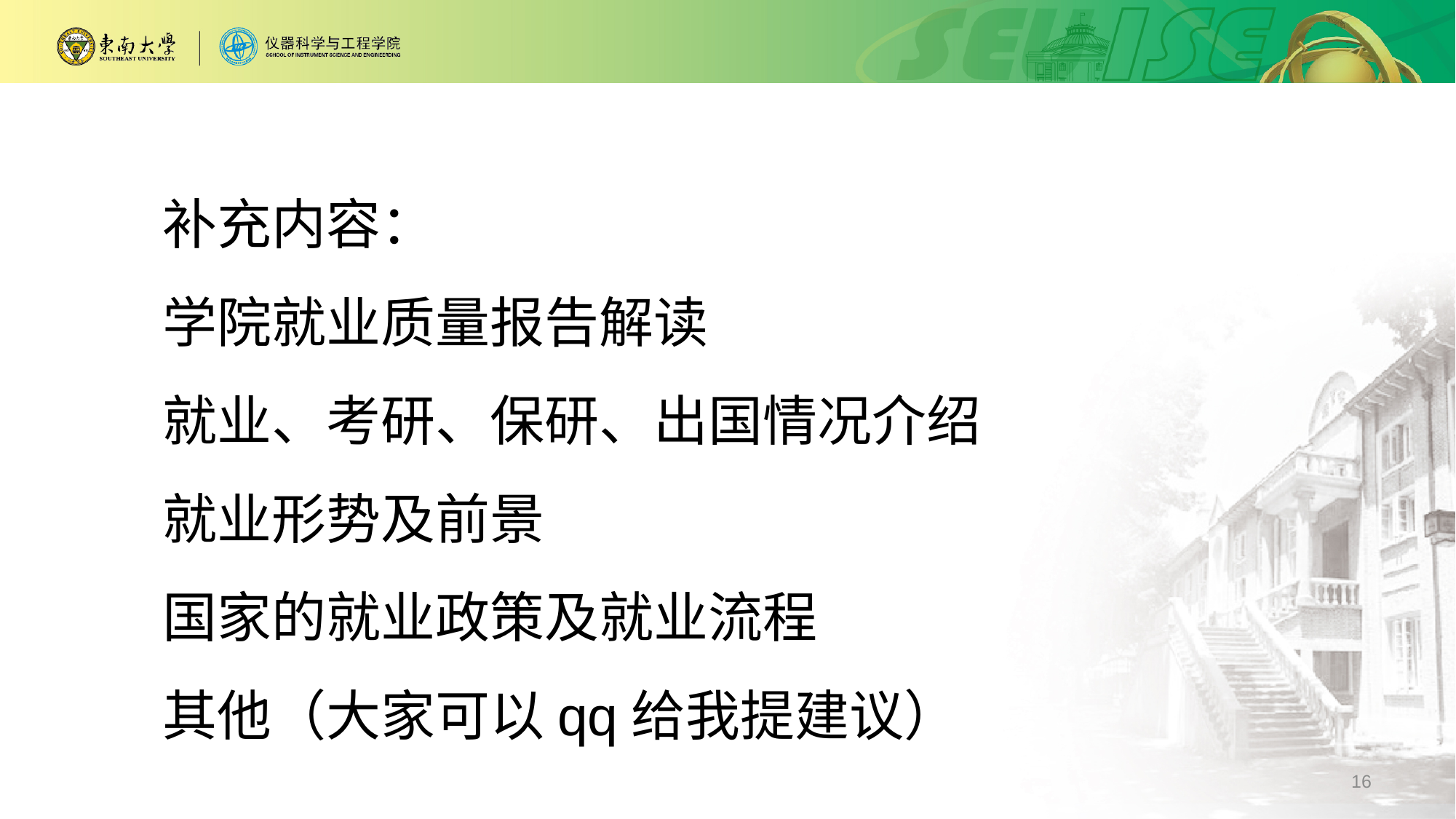

补充内容：
学院就业质量报告解读
就业、考研、保研、出国情况介绍
就业形势及前景
国家的就业政策及就业流程
其他（大家可以qq给我提建议）
16